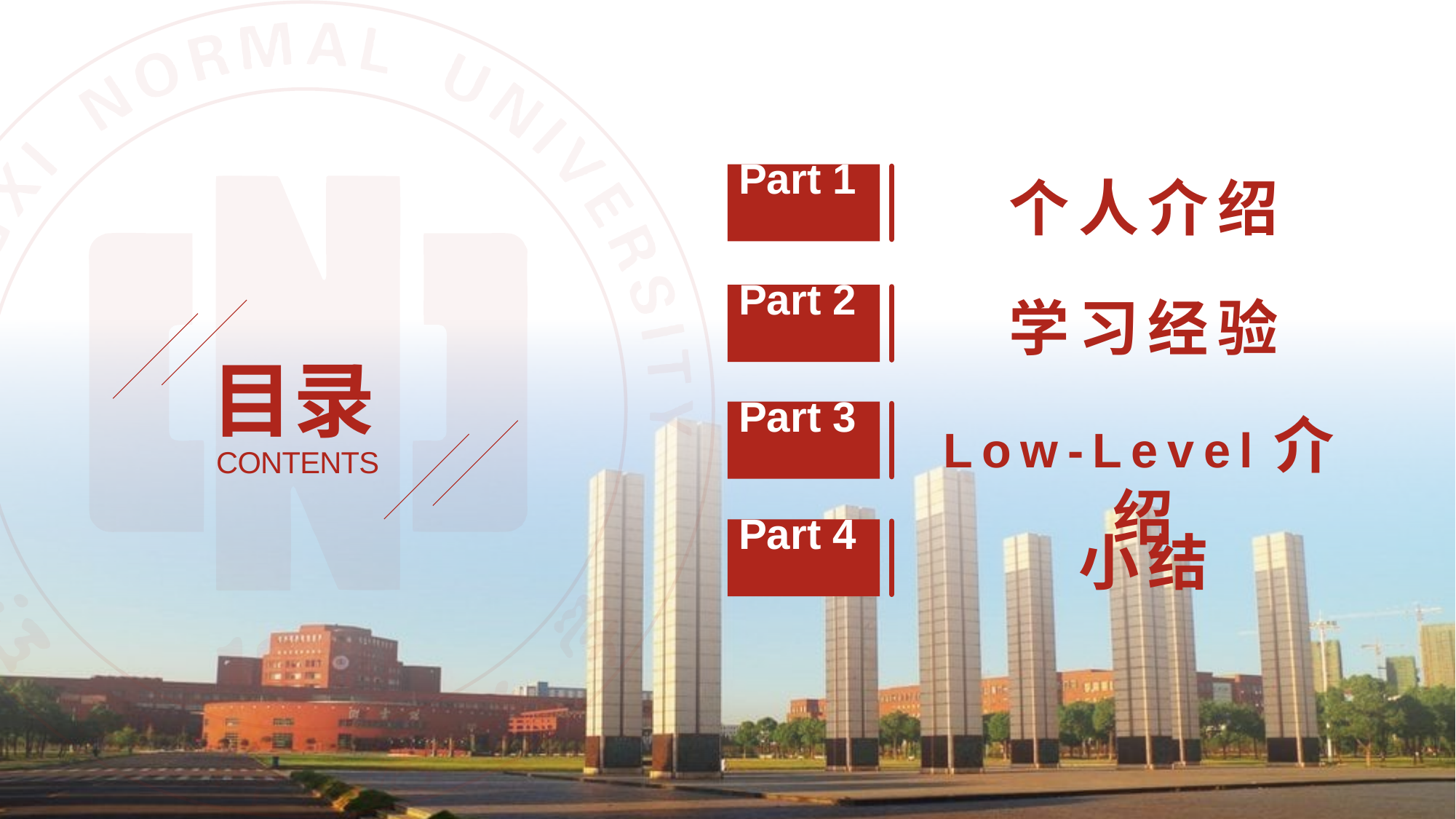

个人介绍
Part 1
学习经验
Part 2
目录
CONTENTS
Low-Level介绍
Part 3
小结
Part 4